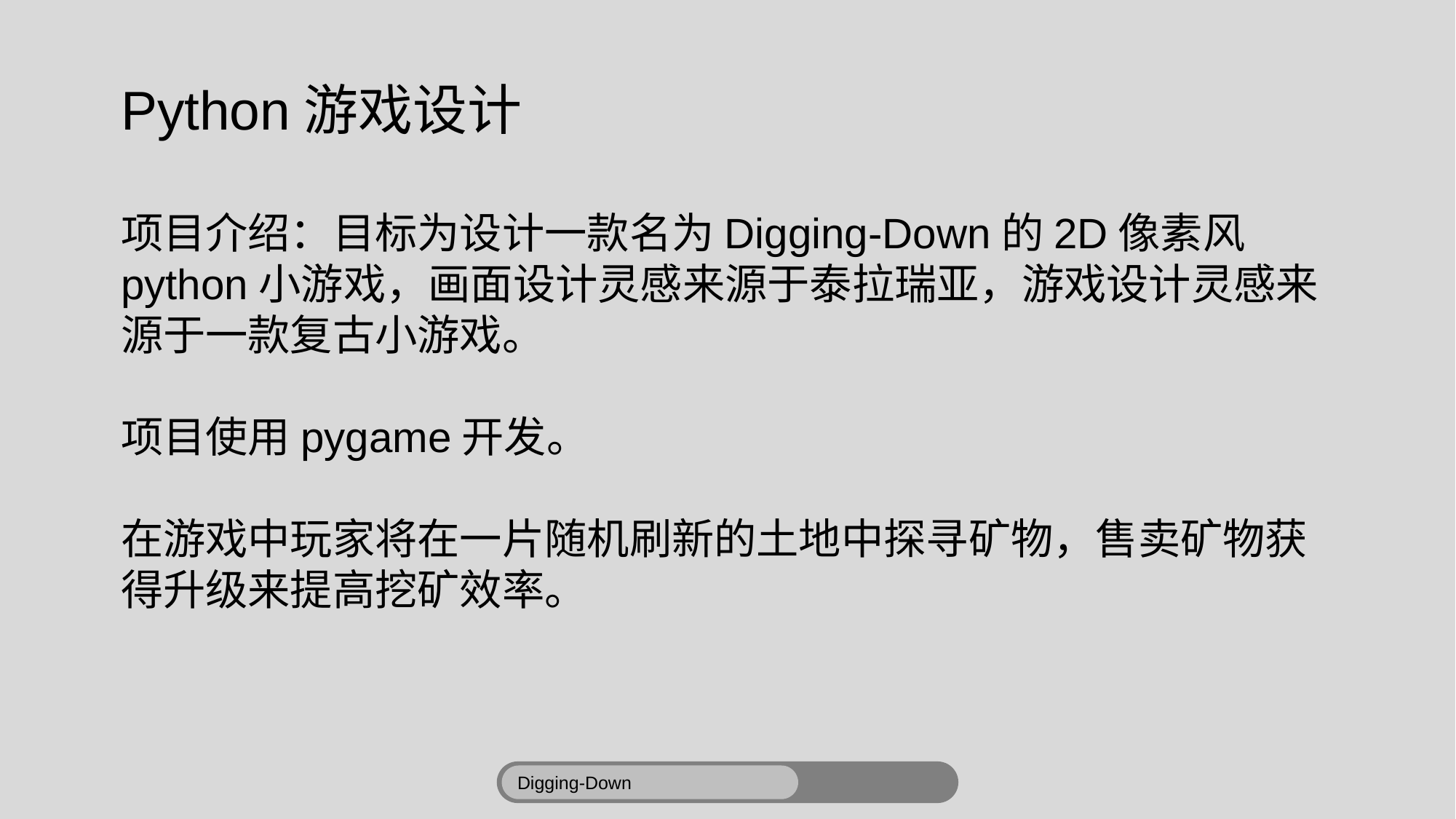

Python游戏设计

项目介绍：目标为设计一款名为Digging-Down的2D像素风python小游戏，画面设计灵感来源于泰拉瑞亚，游戏设计灵感来源于一款复古小游戏。

项目使用pygame开发。

在游戏中玩家将在一片随机刷新的土地中探寻矿物，售卖矿物获得升级来提高挖矿效率。

Digging-Down